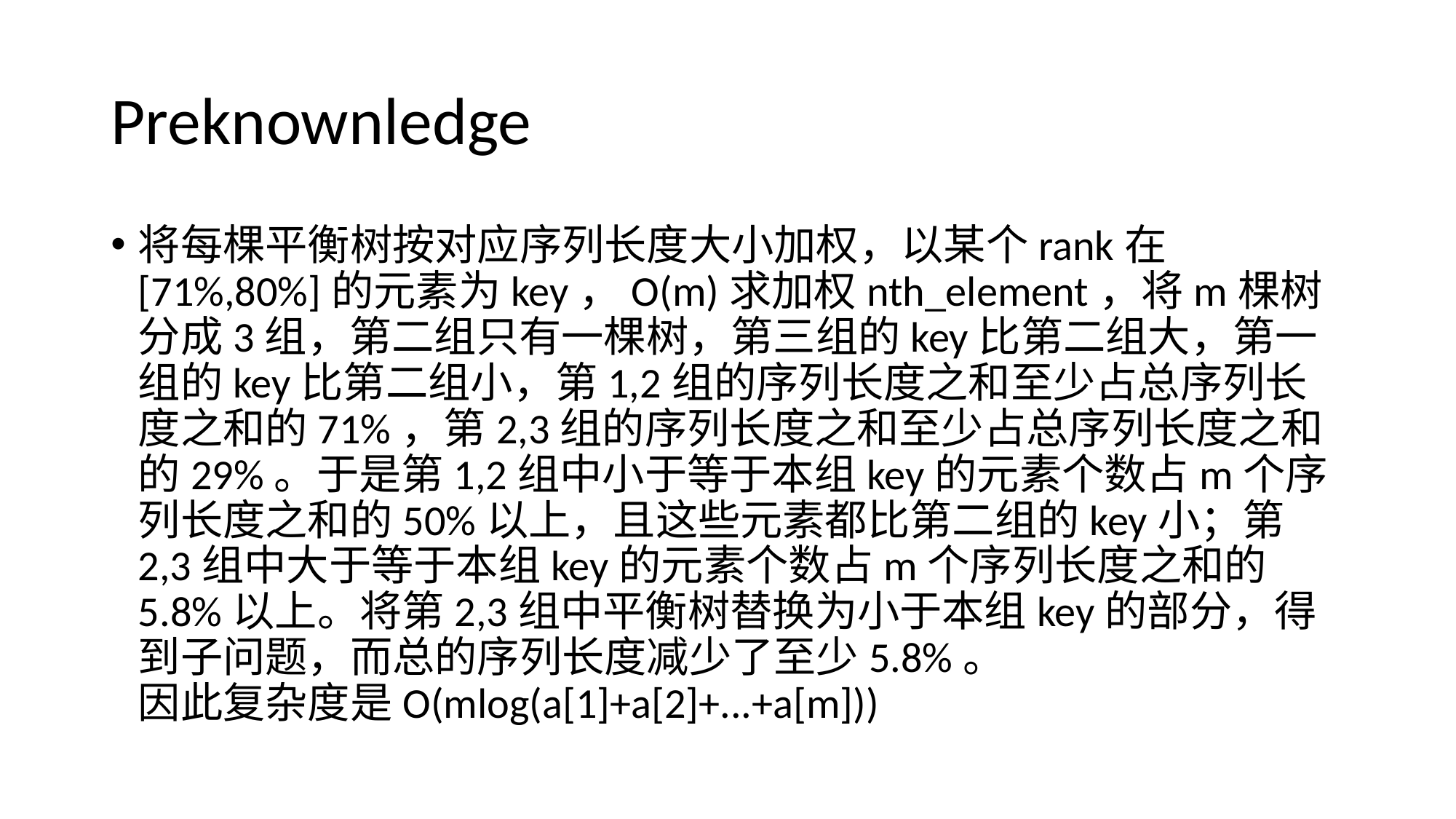

# Preknownledge
将每棵平衡树按对应序列长度大小加权，以某个rank在[71%,80%]的元素为key，O(m)求加权nth_element，将m棵树分成3组，第二组只有一棵树，第三组的key比第二组大，第一组的key比第二组小，第1,2组的序列长度之和至少占总序列长度之和的71%，第2,3组的序列长度之和至少占总序列长度之和的29%。于是第1,2组中小于等于本组key的元素个数占m个序列长度之和的50%以上，且这些元素都比第二组的key小；第2,3组中大于等于本组key的元素个数占m个序列长度之和的5.8%以上。将第2,3组中平衡树替换为小于本组key的部分，得到子问题，而总的序列长度减少了至少5.8%。
因此复杂度是O(mlog(a[1]+a[2]+...+a[m]))